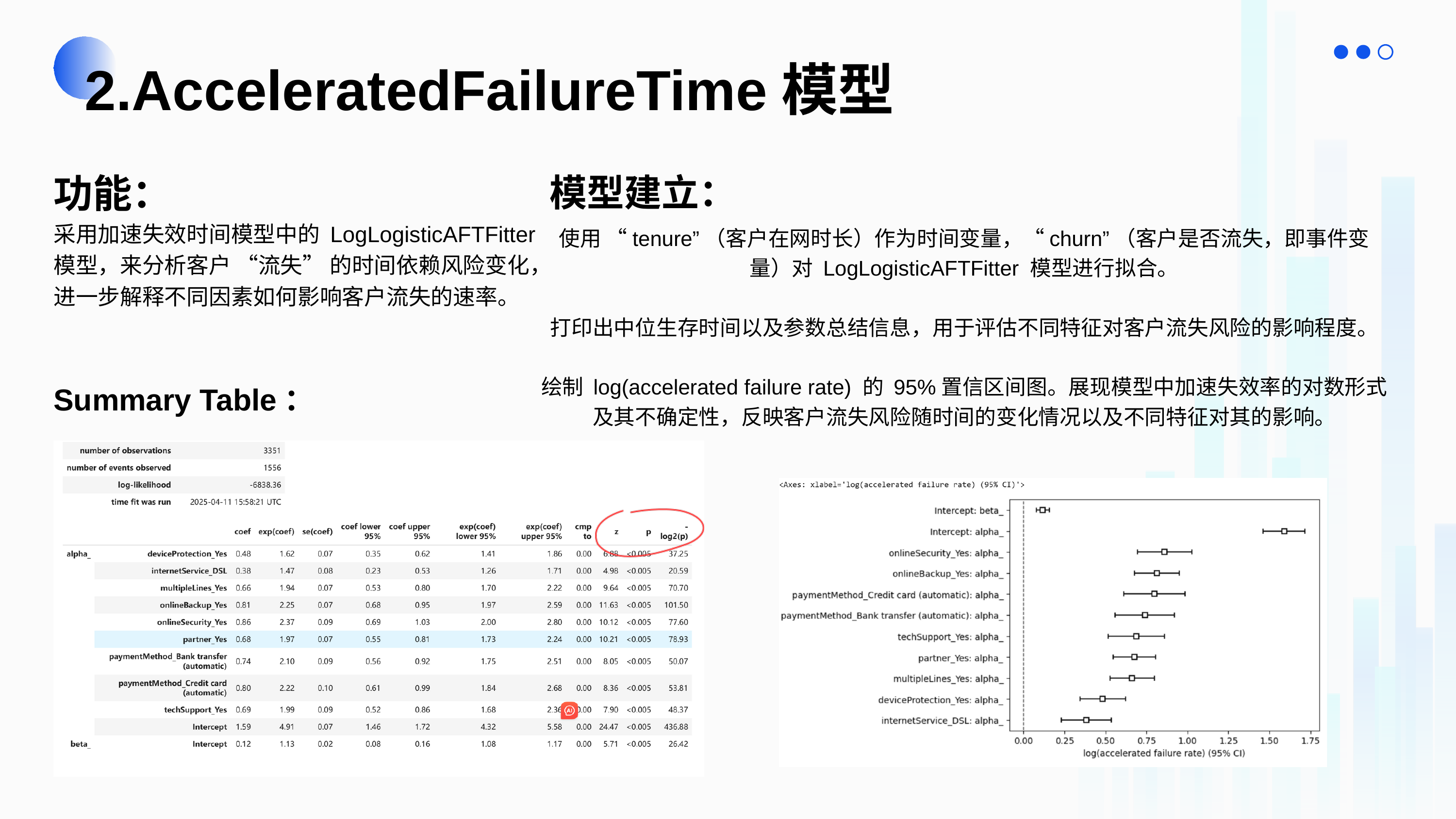

2.AcceleratedFailureTime模型

功能：
模型建立：

采用加速失效时间模型中的 LogLogisticAFTFitter 模型，来分析客户 “流失” 的时间依赖风险变化，进一步解释不同因素如何影响客户流失的速率。
使用 “tenure”（客户在网时长）作为时间变量，“churn”（客户是否流失，即事件变量）对 LogLogisticAFTFitter 模型进行拟合。

打印出中位生存时间以及参数总结信息，用于评估不同特征对客户流失风险的影响程度。

绘制 log(accelerated failure rate) 的 95%置信区间图。展现模型中加速失效率的对数形式及其不确定性，反映客户流失风险随时间的变化情况以及不同特征对其的影响。
Summary Table：